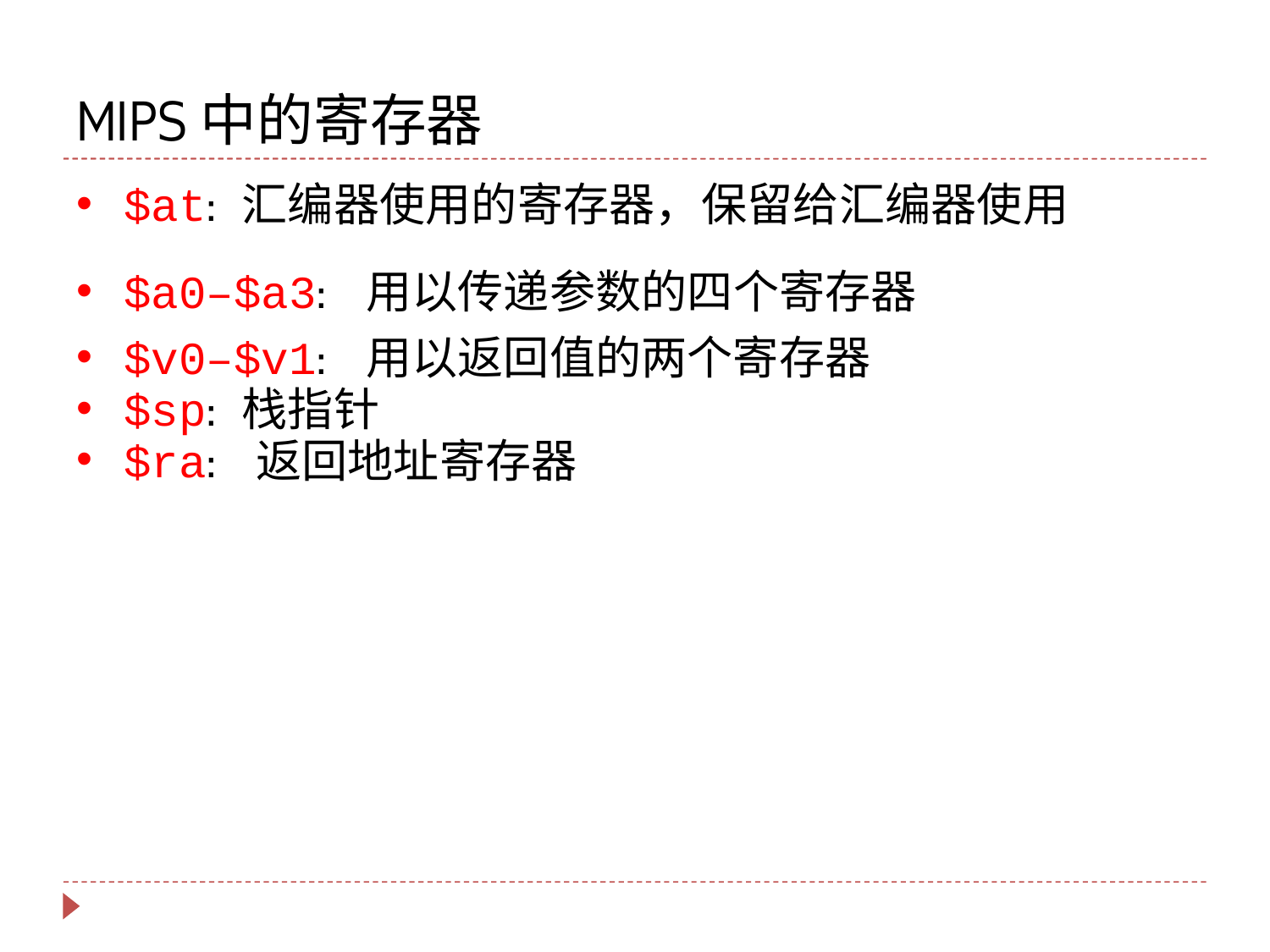

# MIPS中的寄存器
$at: 汇编器使用的寄存器，保留给汇编器使用
$a0–$a3:  用以传递参数的四个寄存器
$v0–$v1:  用以返回值的两个寄存器
$sp: 栈指针
$ra: 返回地址寄存器